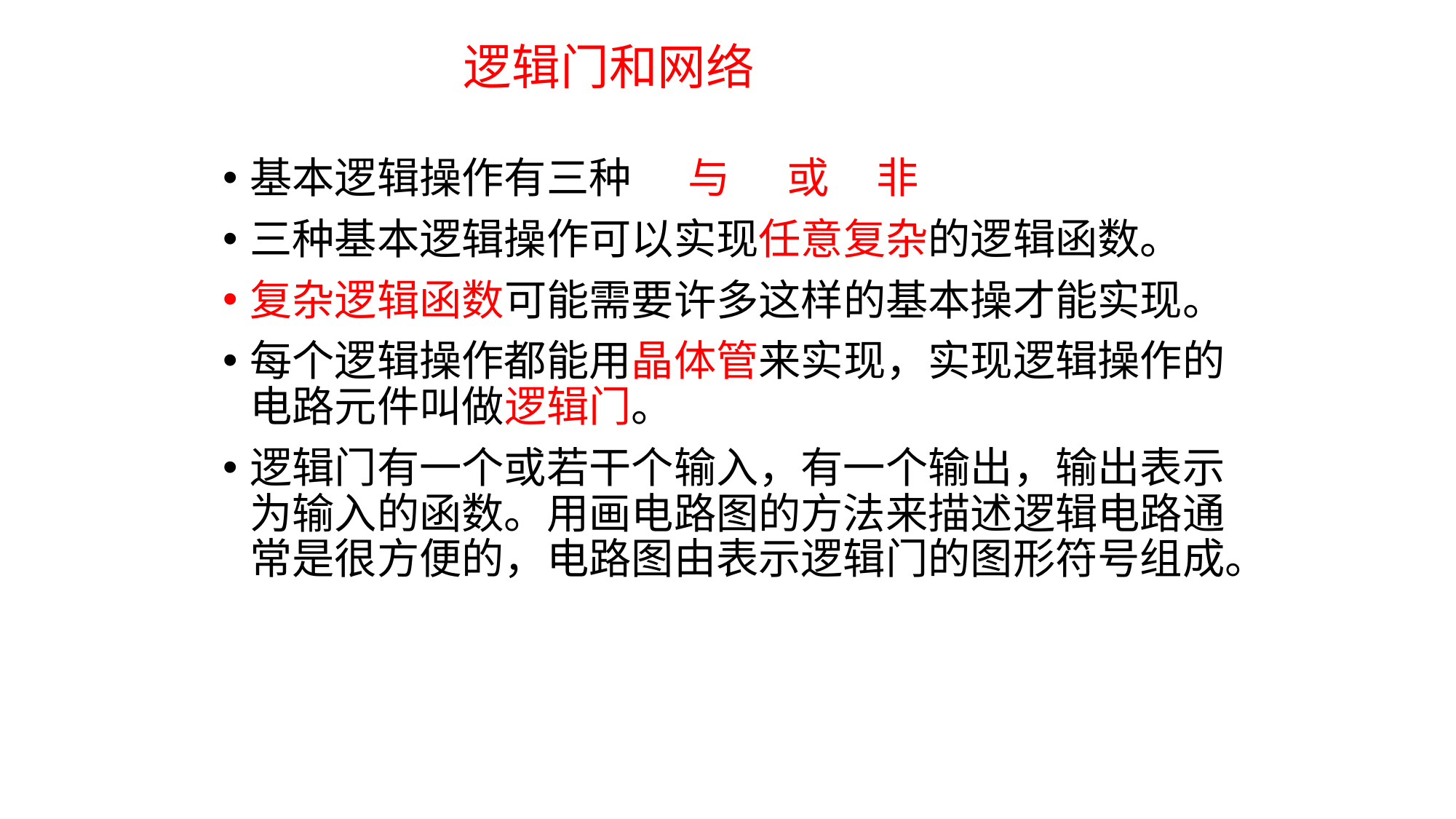

逻辑门和网络
基本逻辑操作有三种      与      或     非
三种基本逻辑操作可以实现任意复杂的逻辑函数。
复杂逻辑函数可能需要许多这样的基本操才能实现。
每个逻辑操作都能用晶体管来实现，实现逻辑操作的电路元件叫做逻辑门。
逻辑门有一个或若干个输入，有一个输出，输出表示为输入的函数。用画电路图的方法来描述逻辑电路通常是很方便的，电路图由表示逻辑门的图形符号组成。